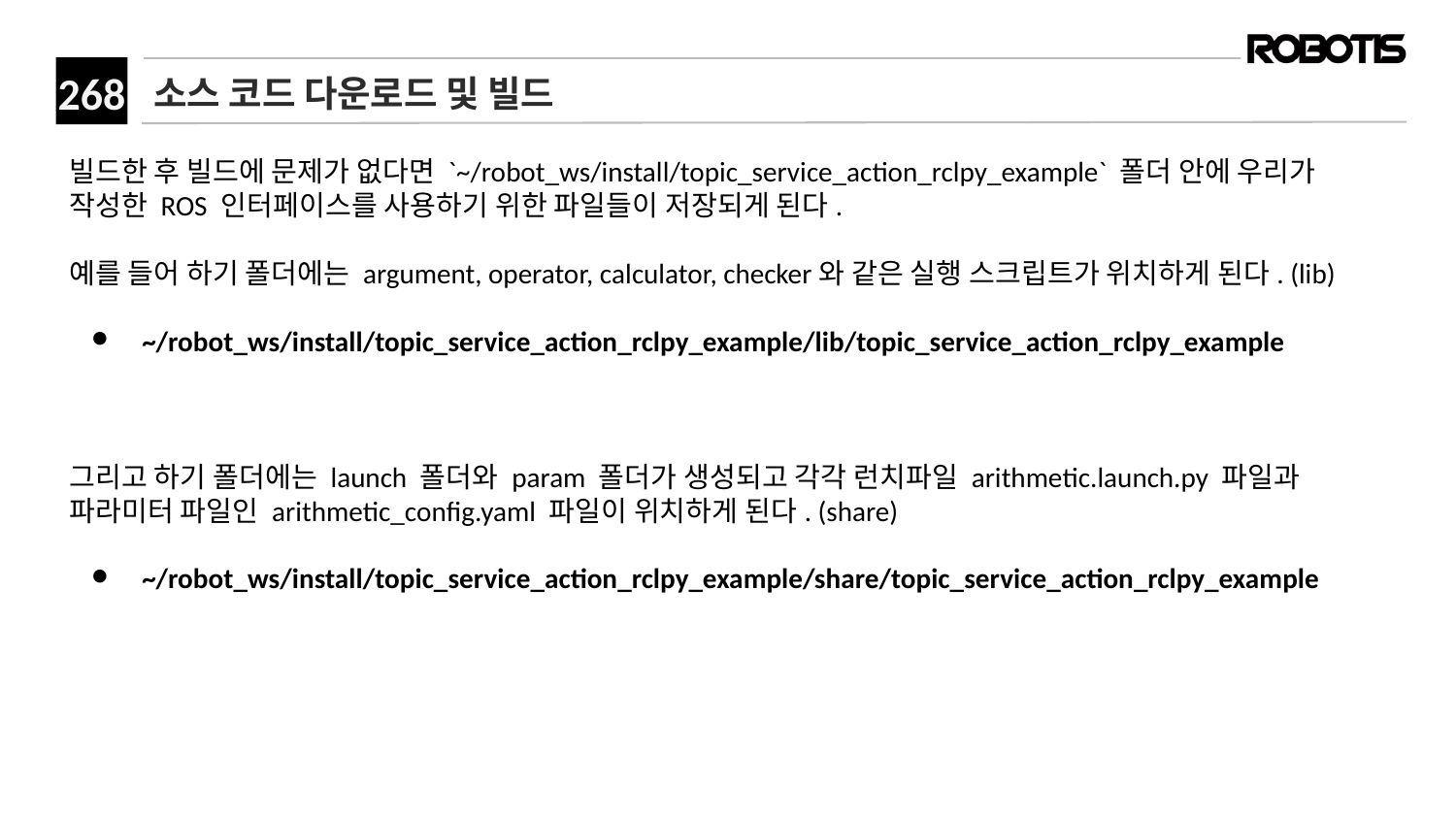

# 소스 코드 다운로드 및 빌드
빌드한 후 빌드에 문제가 없다면 `~/robot_ws/install/topic_service_action_rclpy_example` 폴더 안에 우리가 작성한 ROS 인터페이스를 사용하기 위한 파일들이 저장되게 된다.

예를 들어 하기 폴더에는 argument, operator, calculator, checker와 같은 실행 스크립트가 위치하게 된다. (lib)

~/robot_ws/install/topic_service_action_rclpy_example/lib/topic_service_action_rclpy_example

​

그리고 하기 폴더에는 launch 폴더와 param 폴더가 생성되고 각각 런치파일 arithmetic.launch.py 파일과 파라미터 파일인 arithmetic_config.yaml 파일이 위치하게 된다. (share)

~/robot_ws/install/topic_service_action_rclpy_example/share/topic_service_action_rclpy_example